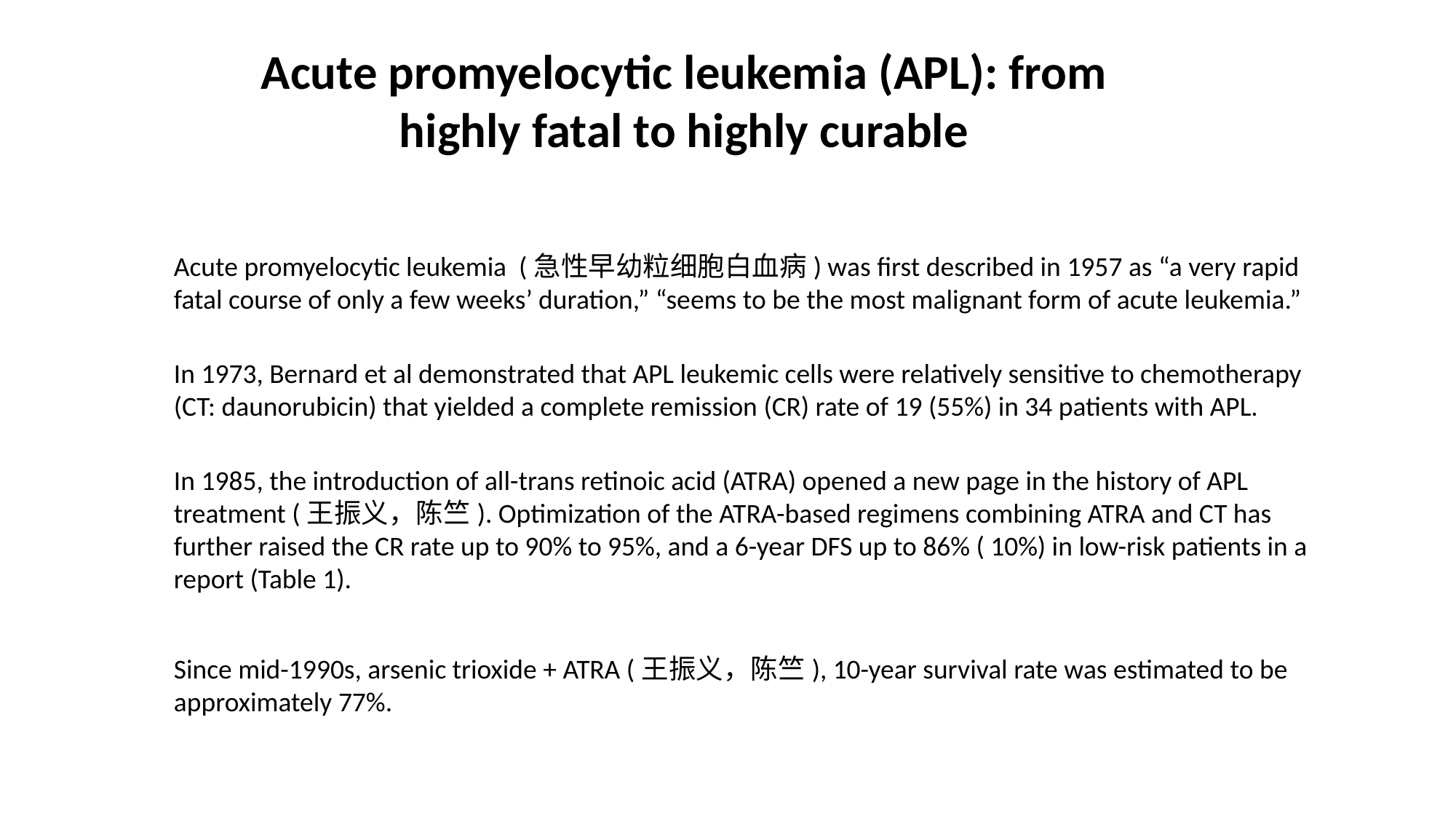

Acute promyelocytic leukemia (APL): from highly fatal to highly curable
Acute promyelocytic leukemia  (急性早幼粒细胞白血病) was first described in 1957 as “a very rapid fatal course of only a few weeks’ duration,” “seems to be the most malignant form of acute leukemia.”
In 1973, Bernard et al demonstrated that APL leukemic cells were relatively sensitive to chemotherapy (CT: daunorubicin) that yielded a complete remission (CR) rate of 19 (55%) in 34 patients with APL.
In 1985, the introduction of all-trans retinoic acid (ATRA) opened a new page in the history of APL treatment (王振义，陈竺). Optimization of the ATRA-based regimens combining ATRA and CT has further raised the CR rate up to 90% to 95%, and a 6-year DFS up to 86% ( 10%) in low-risk patients in a report (Table 1).
Since mid-1990s, arsenic trioxide + ATRA (王振义，陈竺), 10-year survival rate was estimated to be approximately 77%.